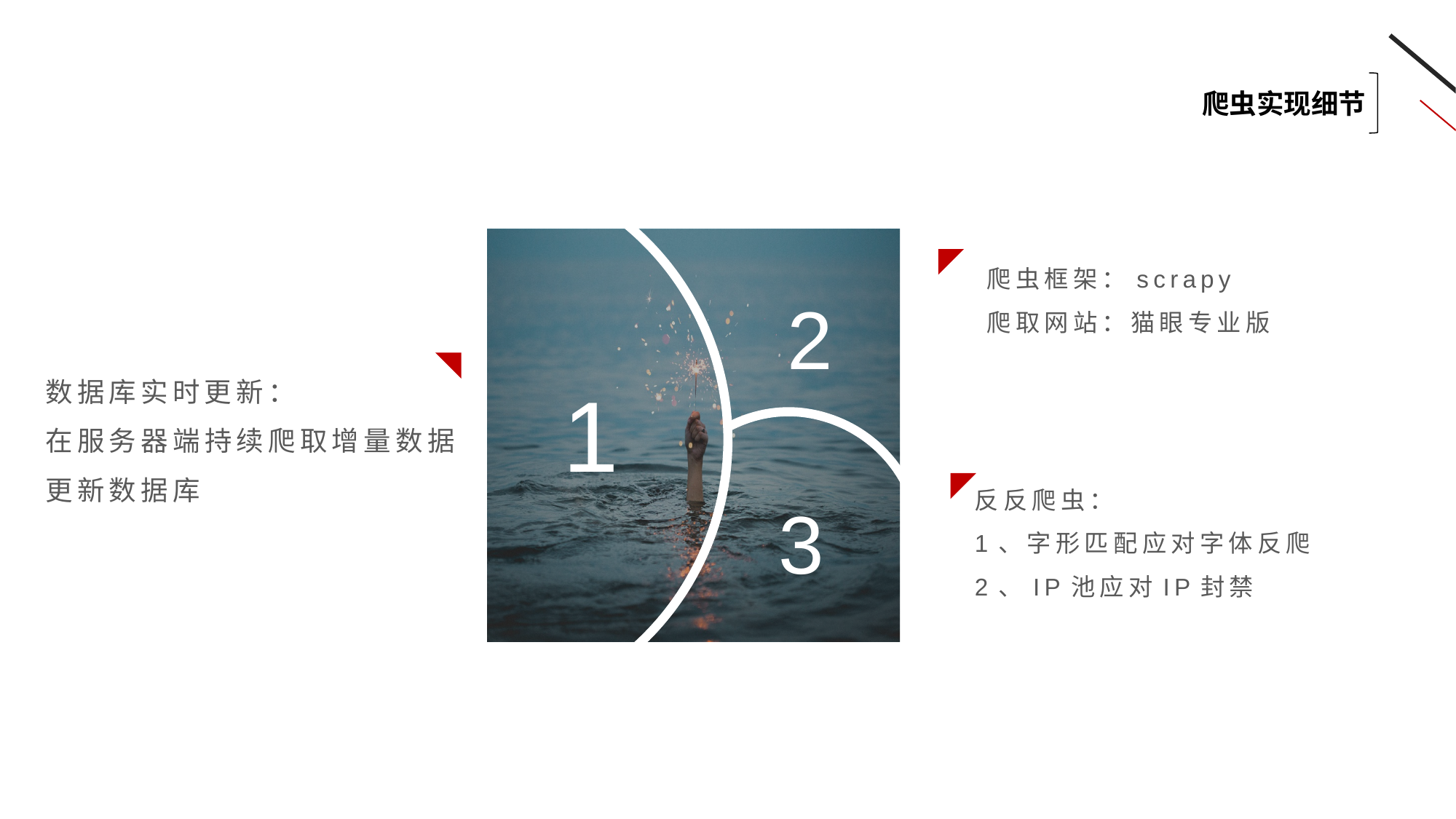

爬虫实现细节

爬虫框架：scrapy
爬取网站：猫眼专业版

2

数据库实时更新：
在服务器端持续爬取增量数据更新数据库
1

反反爬虫：
1、字形匹配应对字体反爬
2、IP池应对IP封禁

3